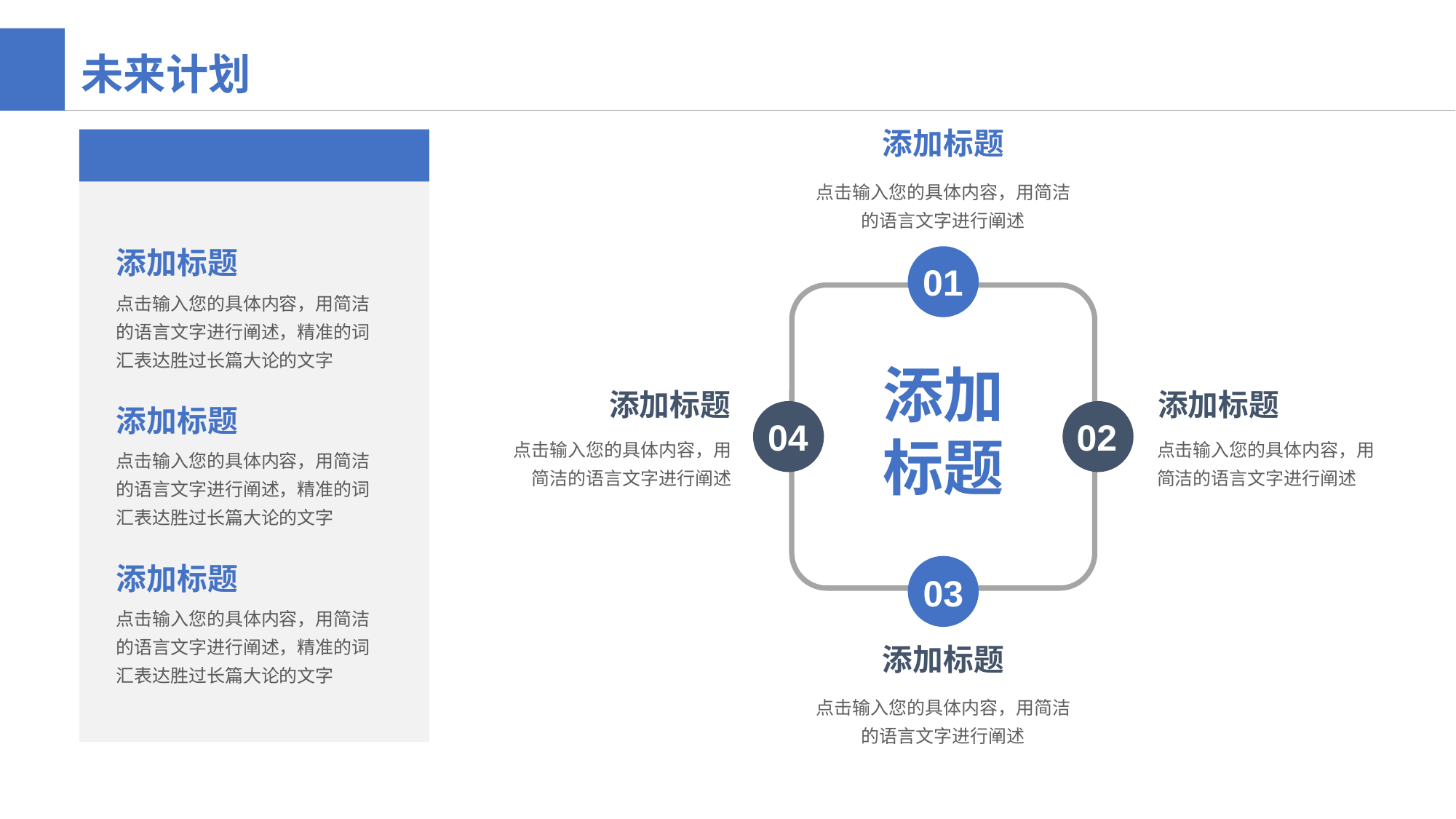

未来计划
添加标题

点击输入您的具体内容，用简洁的语言文字进行阐述

添加标题

01
点击输入您的具体内容，用简洁的语言文字进行阐述，精准的词汇表达胜过长篇大论的文字
添加
标题
添加标题
点击输入您的具体内容，用简洁的语言文字进行阐述
添加标题
点击输入您的具体内容，用简洁的语言文字进行阐述
添加标题
04
02
点击输入您的具体内容，用简洁的语言文字进行阐述，精准的词汇表达胜过长篇大论的文字
添加标题
03
点击输入您的具体内容，用简洁的语言文字进行阐述，精准的词汇表达胜过长篇大论的文字
添加标题
点击输入您的具体内容，用简洁的语言文字进行阐述